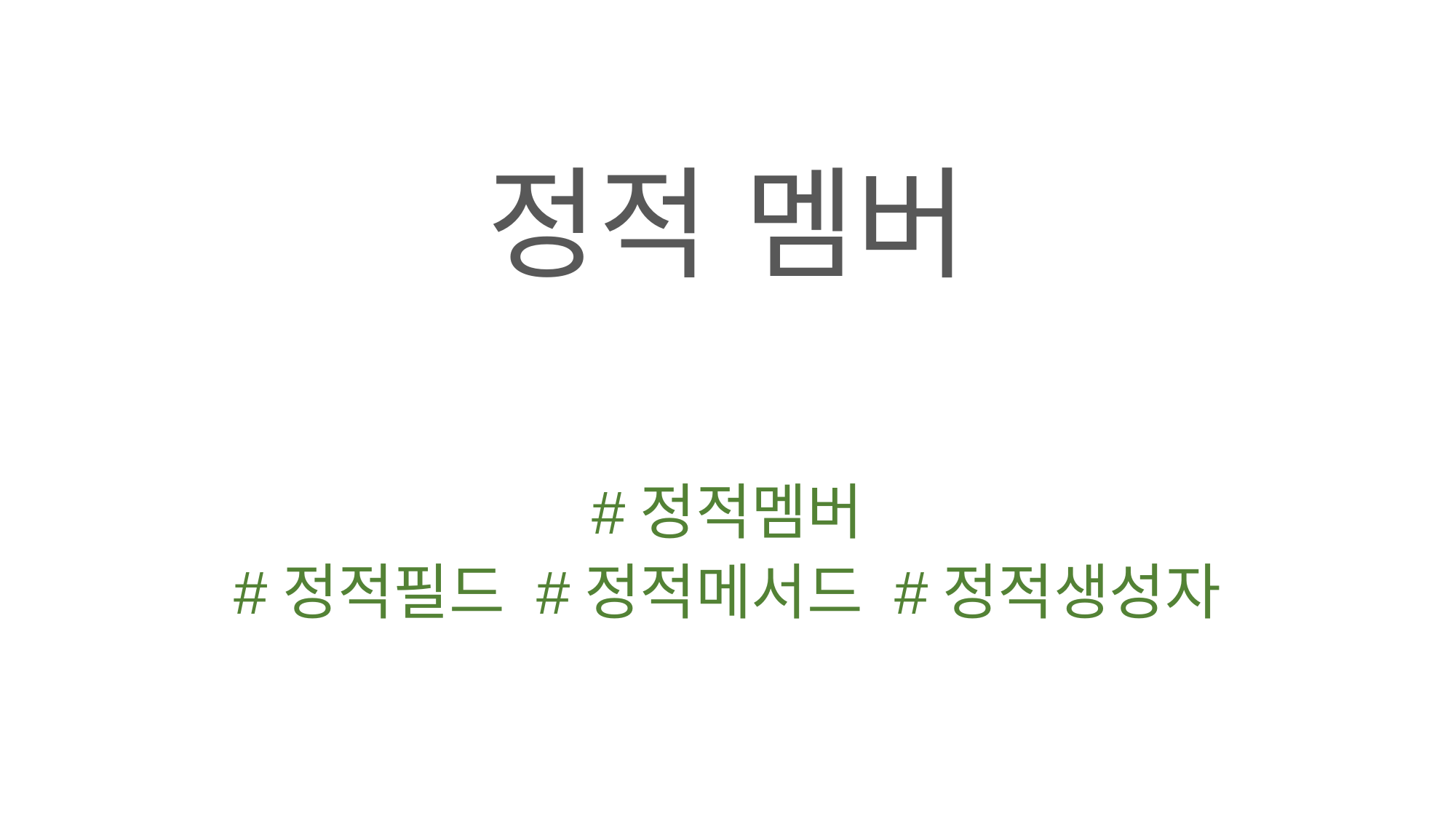

# 정적 멤버
#정적멤버
#정적필드 #정적메서드 #정적생성자